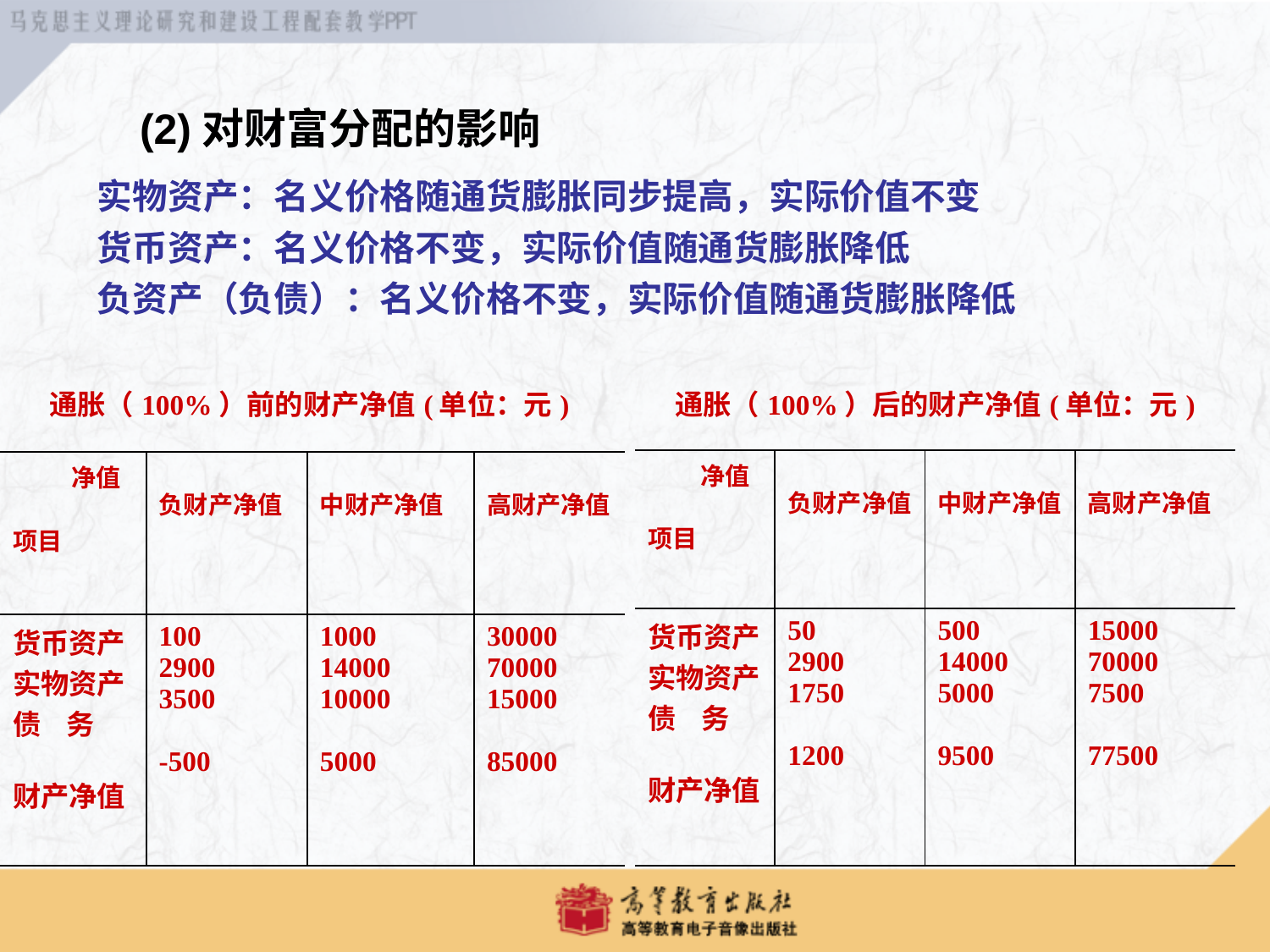

(2)对财富分配的影响

实物资产：名义价格随通货膨胀同步提高，实际价值不变
货币资产：名义价格不变，实际价值随通货膨胀降低
负资产（负债）：名义价格不变，实际价值随通货膨胀降低
| 通胀（100%）前的财产净值(单位：元) |  |  |  |
| --- | --- | --- | --- |
| 净值 项目 | 负财产净值 | 中财产净值 | 高财产净值 |
| 货币资产 实物资产 债 务 财产净值 | 100 2900 3500 -500 | 1000 14000 10000 5000 | 30000 70000 15000 85000 |
| 通胀（100%）后的财产净值(单位：元) |  |  |  |
| --- | --- | --- | --- |
| 净值 项目 | 负财产净值 | 中财产净值 | 高财产净值 |
| 货币资产 实物资产 债 务 财产净值 | 50 2900 1750 1200 | 500 14000 5000 9500 | 15000 70000 7500 77500 |